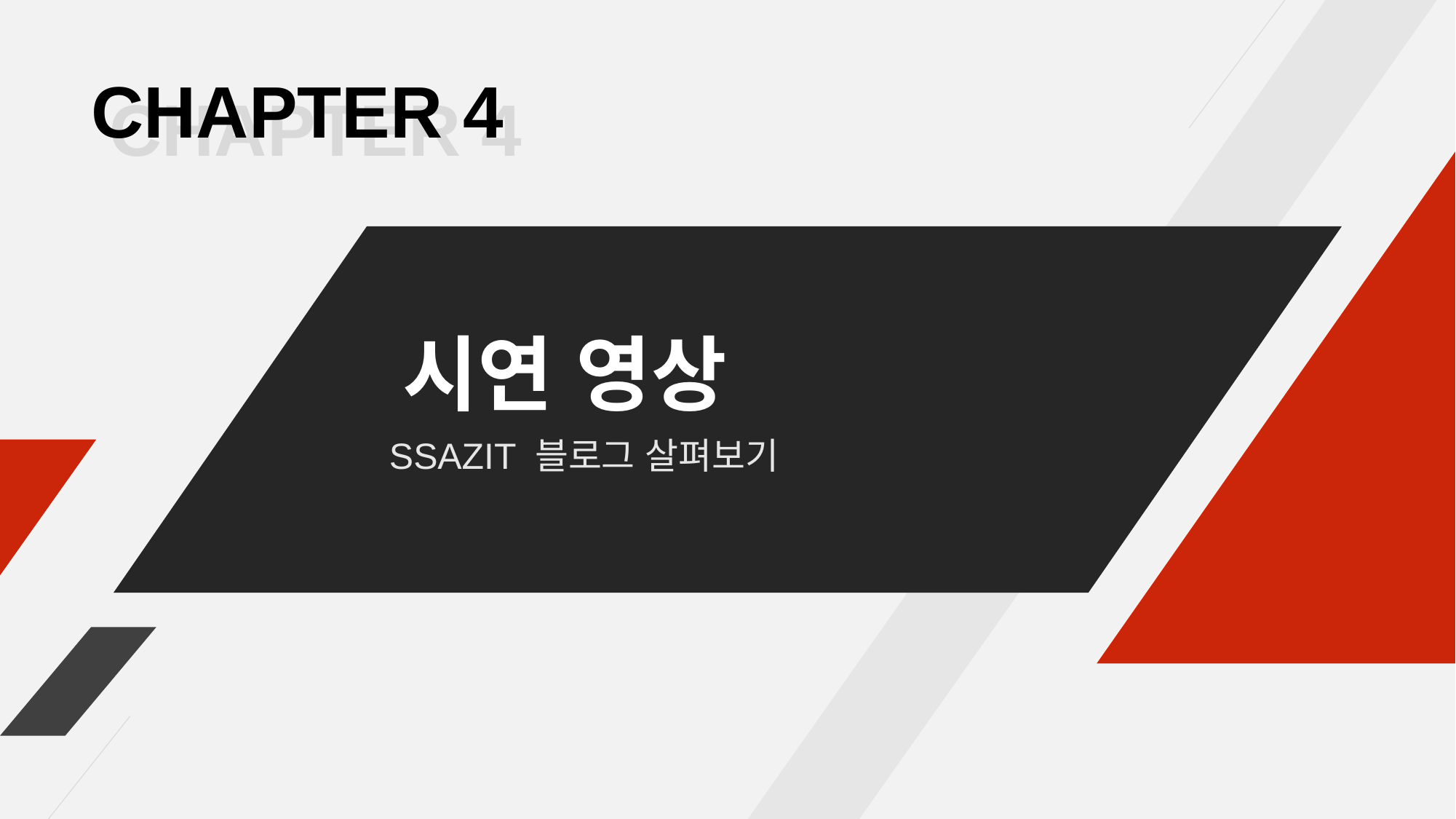

CHAPTER 4
CHAPTER 4

시연 영상
SSAZIT 블로그 살펴보기